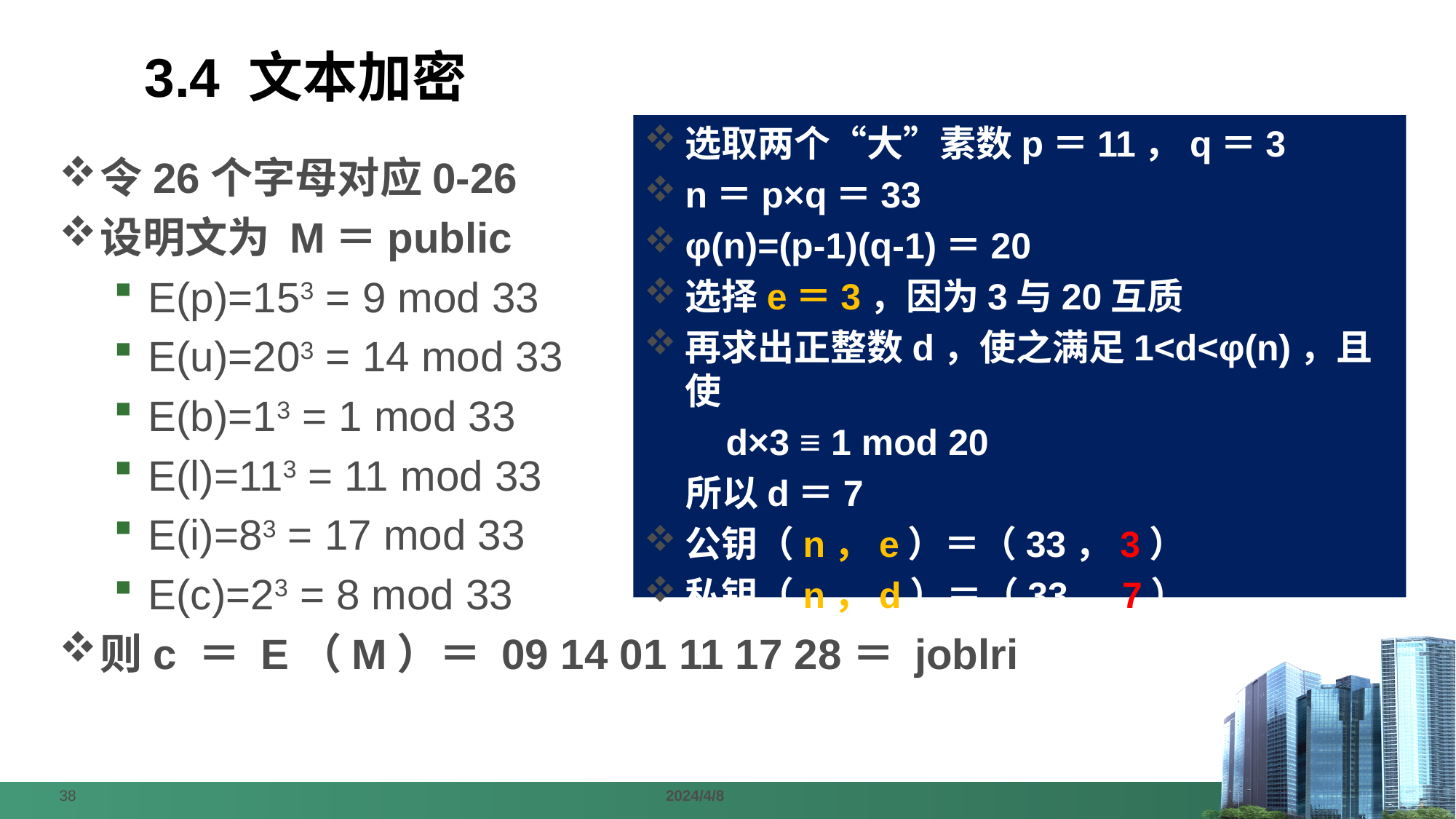

# 3.4 文本加密
选取两个“大”素数p＝11，q＝3
n＝p×q＝33
φ(n)=(p-1)(q-1)＝20
选择e＝3，因为3与20互质
再求出正整数d，使之满足1<d<φ(n)，且使
        d×3 ≡ 1 mod 20
    所以d＝7
公钥（n，e）＝（33，3）
私钥（n，d）＝（33，7）
令26个字母对应0-26
设明文为 M＝public
E(p)=153 = 9 mod 33
E(u)=203 = 14 mod 33
E(b)=13 = 1 mod 33
E(l)=113 = 11 mod 33
E(i)=83 = 17 mod 33
E(c)=23 = 8 mod 33
则c ＝ E（M）＝ 09 14 01 11 17 28＝ joblri

38
2024/4/8